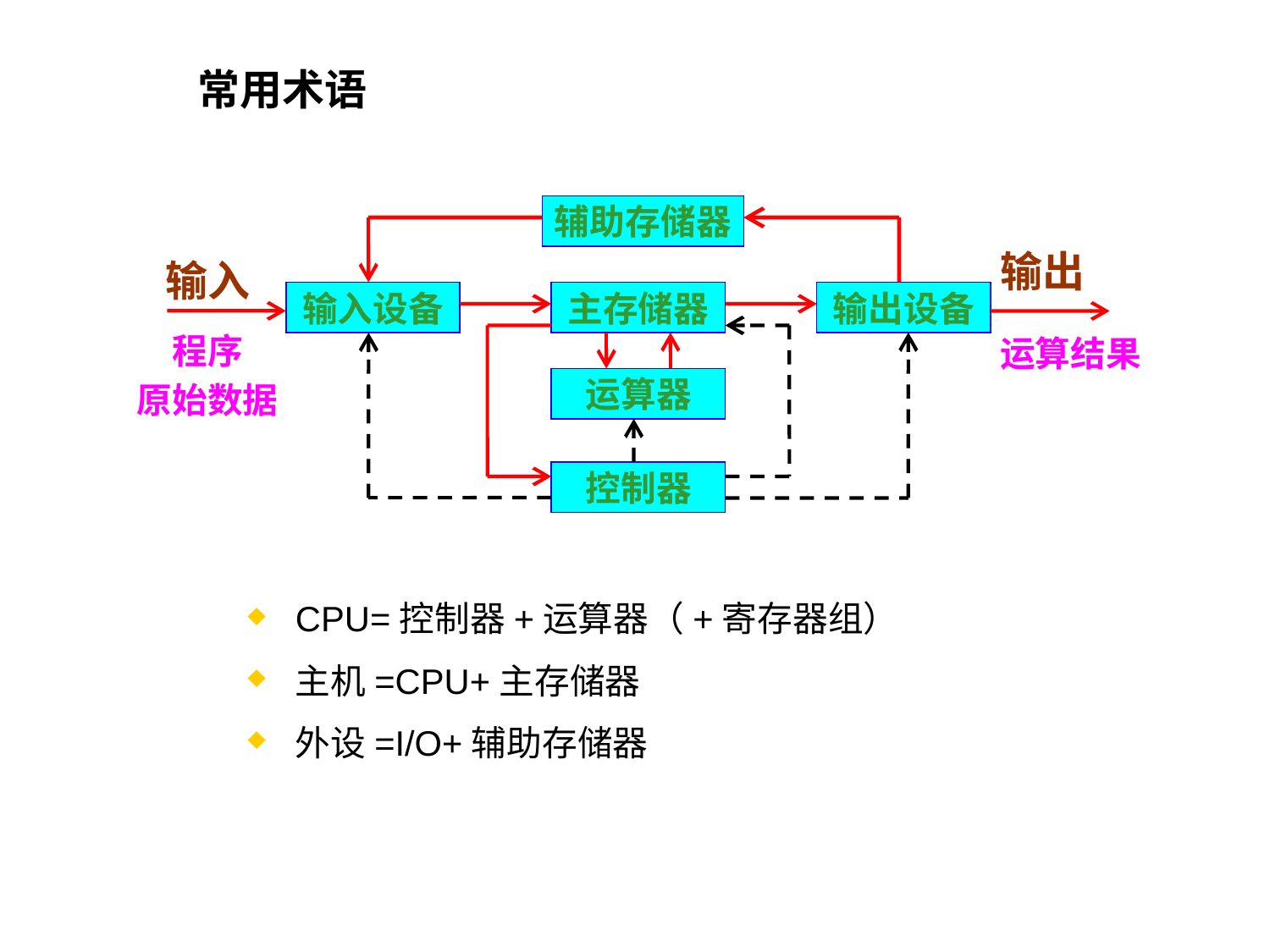

# 常用术语
辅助存储器

输出
输入
输入设备
主存储器
输出设备

程序
原始数据
运算结果

控制器
运算器
CPU=控制器+运算器（+寄存器组）
主机=CPU+主存储器
外设=I/O+辅助存储器